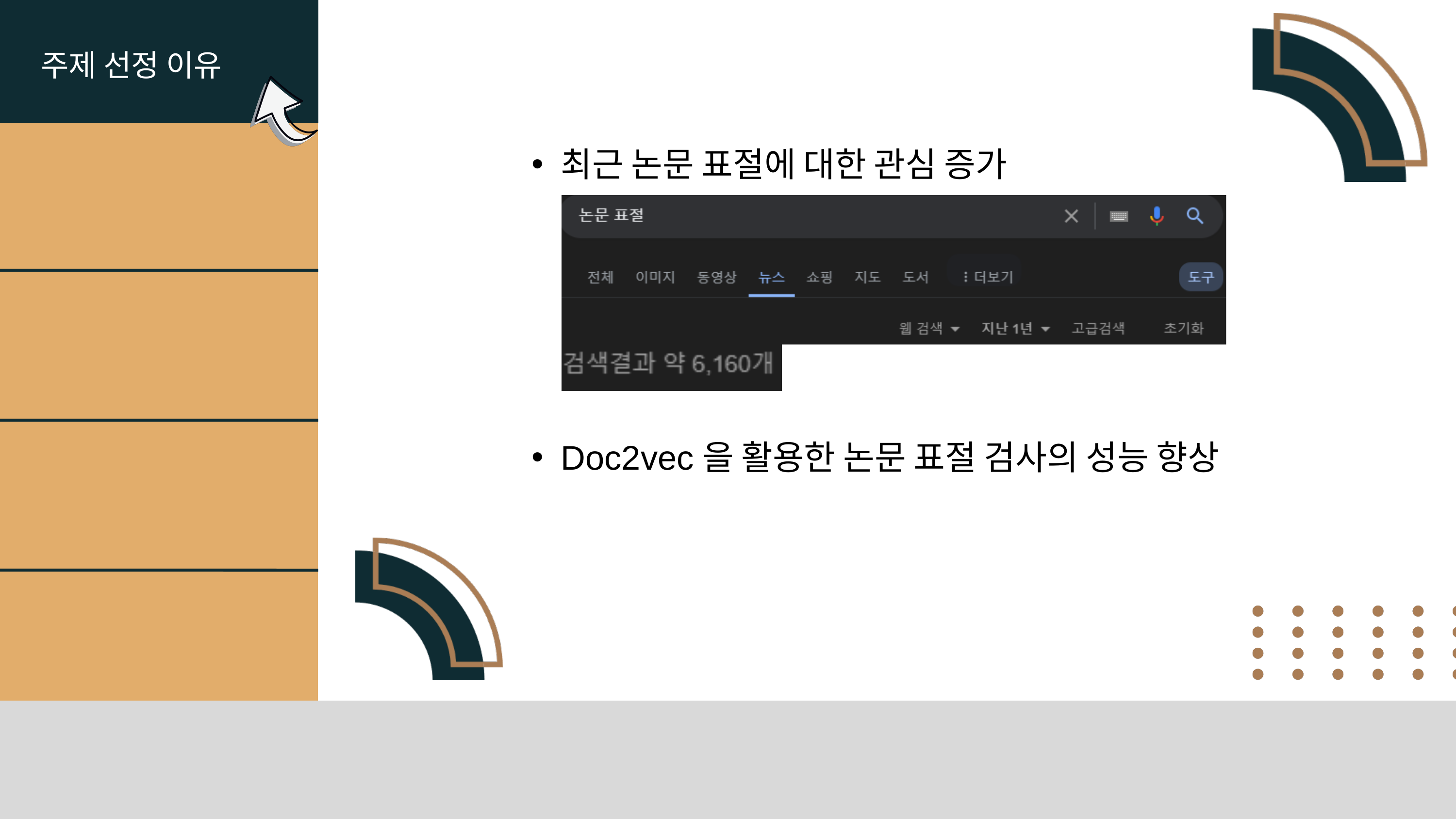

주제 선정 이유

최근 논문 표절에 대한 관심 증가

Doc2vec을 활용한 논문 표절 검사의 성능 향상